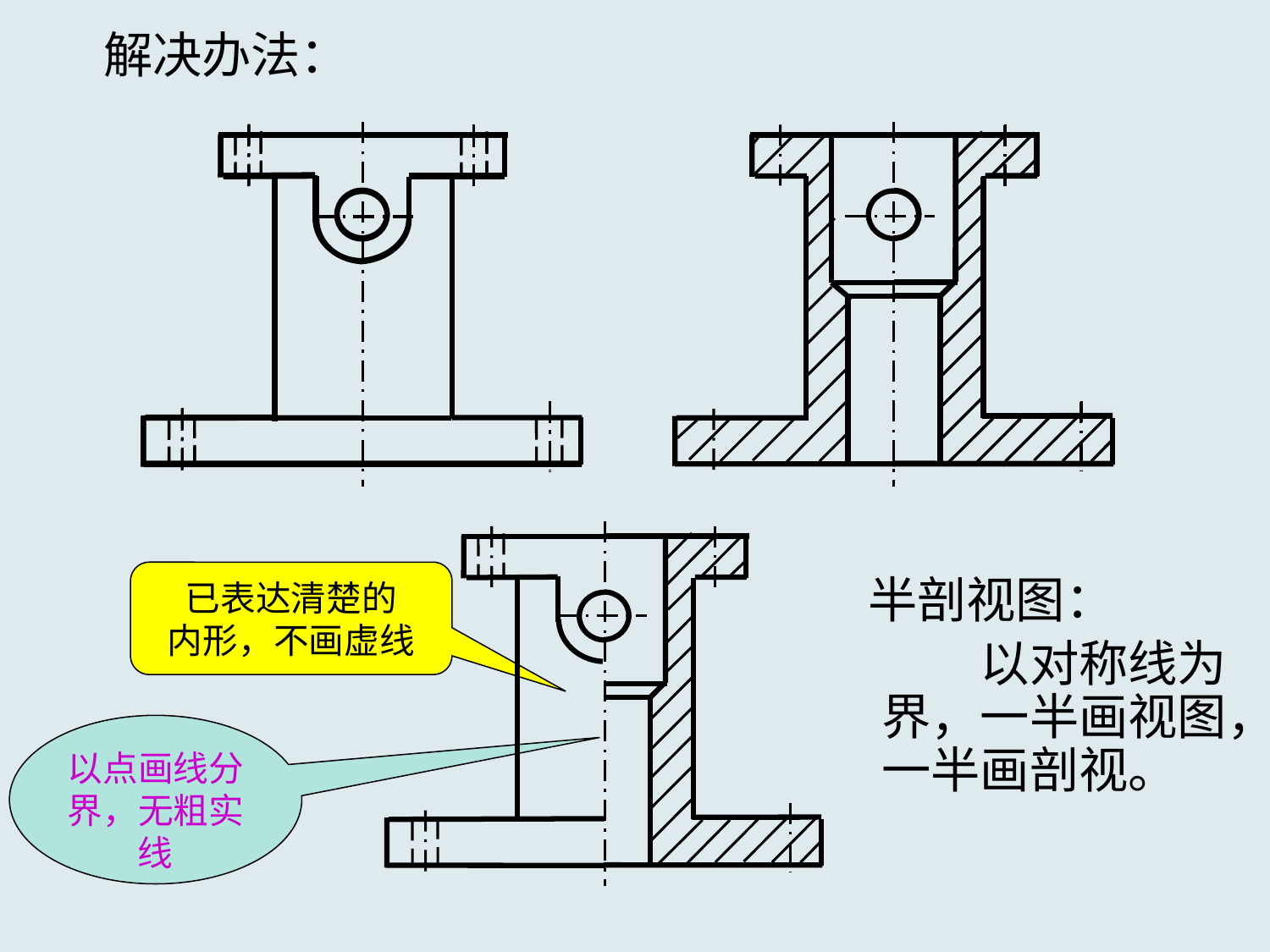

解决办法：

已表达清楚的
内形，不画虚线
半剖视图：

　　以对称线为界，一半画视图，一半画剖视。
以点画线分界，无粗实线